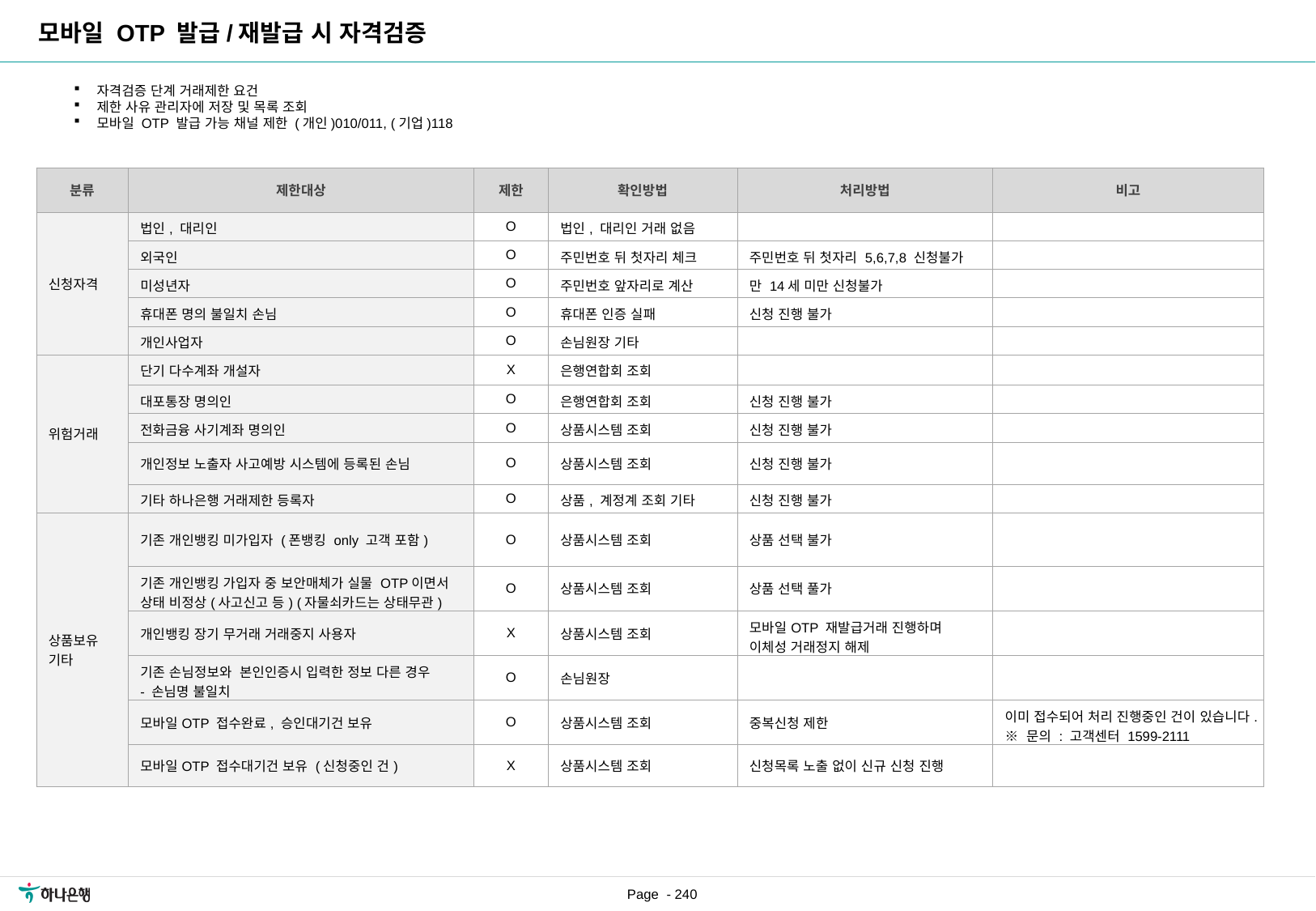

모바일 OTP 발급/재발급 시 자격검증
자격검증 단계 거래제한 요건
제한 사유 관리자에 저장 및 목록 조회
모바일 OTP 발급 가능 채널 제한 (개인)010/011, (기업)118
| 분류 | 제한대상 | 제한 | 확인방법 | 처리방법 | 비고 |
| --- | --- | --- | --- | --- | --- |
| 신청자격 | 법인, 대리인 | O | 법인, 대리인 거래 없음 |  |  |
|  | 외국인 | O | 주민번호 뒤 첫자리 체크 | 주민번호 뒤 첫자리 5,6,7,8 신청불가 |  |
|  | 미성년자 | O | 주민번호 앞자리로 계산 | 만 14세 미만 신청불가 |  |
|  | 휴대폰 명의 불일치 손님 | O | 휴대폰 인증 실패 | 신청 진행 불가 |  |
|  | 개인사업자 | O | 손님원장 기타 |  |  |
| 위험거래 | 단기 다수계좌 개설자 | X | 은행연합회 조회 |  |  |
|  | 대포통장 명의인 | O | 은행연합회 조회 | 신청 진행 불가 |  |
|  | 전화금융 사기계좌 명의인 | O | 상품시스템 조회 | 신청 진행 불가 |  |
|  | 개인정보 노출자 사고예방 시스템에 등록된 손님 | O | 상품시스템 조회 | 신청 진행 불가 |  |
|  | 기타 하나은행 거래제한 등록자 | O | 상품, 계정계 조회 기타 | 신청 진행 불가 |  |
| 상품보유 기타 | 기존 개인뱅킹 미가입자 (폰뱅킹 only 고객 포함) | O | 상품시스템 조회 | 상품 선택 불가 |  |
|  | 기존 개인뱅킹 가입자 중 보안매체가 실물 OTP이면서 상태 비정상(사고신고 등) (자물쇠카드는 상태무관) | O | 상품시스템 조회 | 상품 선택 풀가 |  |
|  | 개인뱅킹 장기 무거래 거래중지 사용자 | X | 상품시스템 조회 | 모바일OTP 재발급거래 진행하며 이체성 거래정지 해제 |  |
|  | 기존 손님정보와 본인인증시 입력한 정보 다른 경우 - 손님명 불일치 | O | 손님원장 |  |  |
|  | 모바일OTP 접수완료, 승인대기건 보유 | O | 상품시스템 조회 | 중복신청 제한 | 이미 접수되어 처리 진행중인 건이 있습니다. ※ 문의 : 고객센터 1599-2111 |
|  | 모바일OTP 접수대기건 보유 (신청중인 건) | X | 상품시스템 조회 | 신청목록 노출 없이 신규 신청 진행 |  |